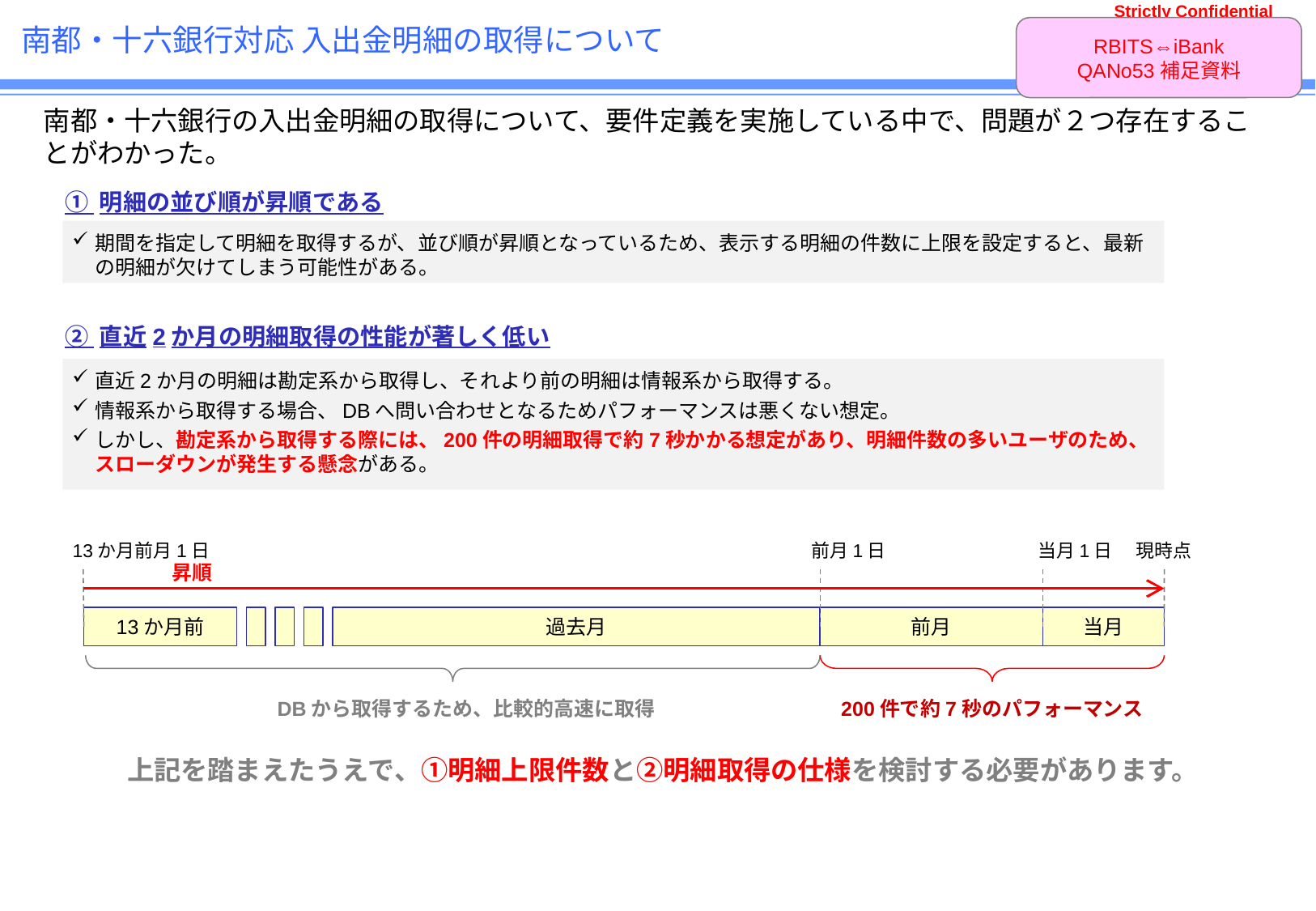

# 南都・十六銀行対応 入出金明細の取得について
RBITS⇔iBank
QANo53補足資料
南都・十六銀行の入出金明細の取得について、要件定義を実施している中で、問題が２つ存在することがわかった。
① 明細の並び順が昇順である
期間を指定して明細を取得するが、並び順が昇順となっているため、表示する明細の件数に上限を設定すると、最新の明細が欠けてしまう可能性がある。

② 直近2か月の明細取得の性能が著しく低い
直近2か月の明細は勘定系から取得し、それより前の明細は情報系から取得する。
情報系から取得する場合、DBへ問い合わせとなるためパフォーマンスは悪くない想定。
しかし、勘定系から取得する際には、200件の明細取得で約7秒かかる想定があり、明細件数の多いユーザのため、スローダウンが発生する懸念がある。

13か月前月1日
前月1日
当月1日
現時点
昇順
13か月前

過去月
前月
当月
DBから取得するため、比較的高速に取得
200件で約7秒のパフォーマンス
上記を踏まえたうえで、①明細上限件数と②明細取得の仕様を検討する必要があります。